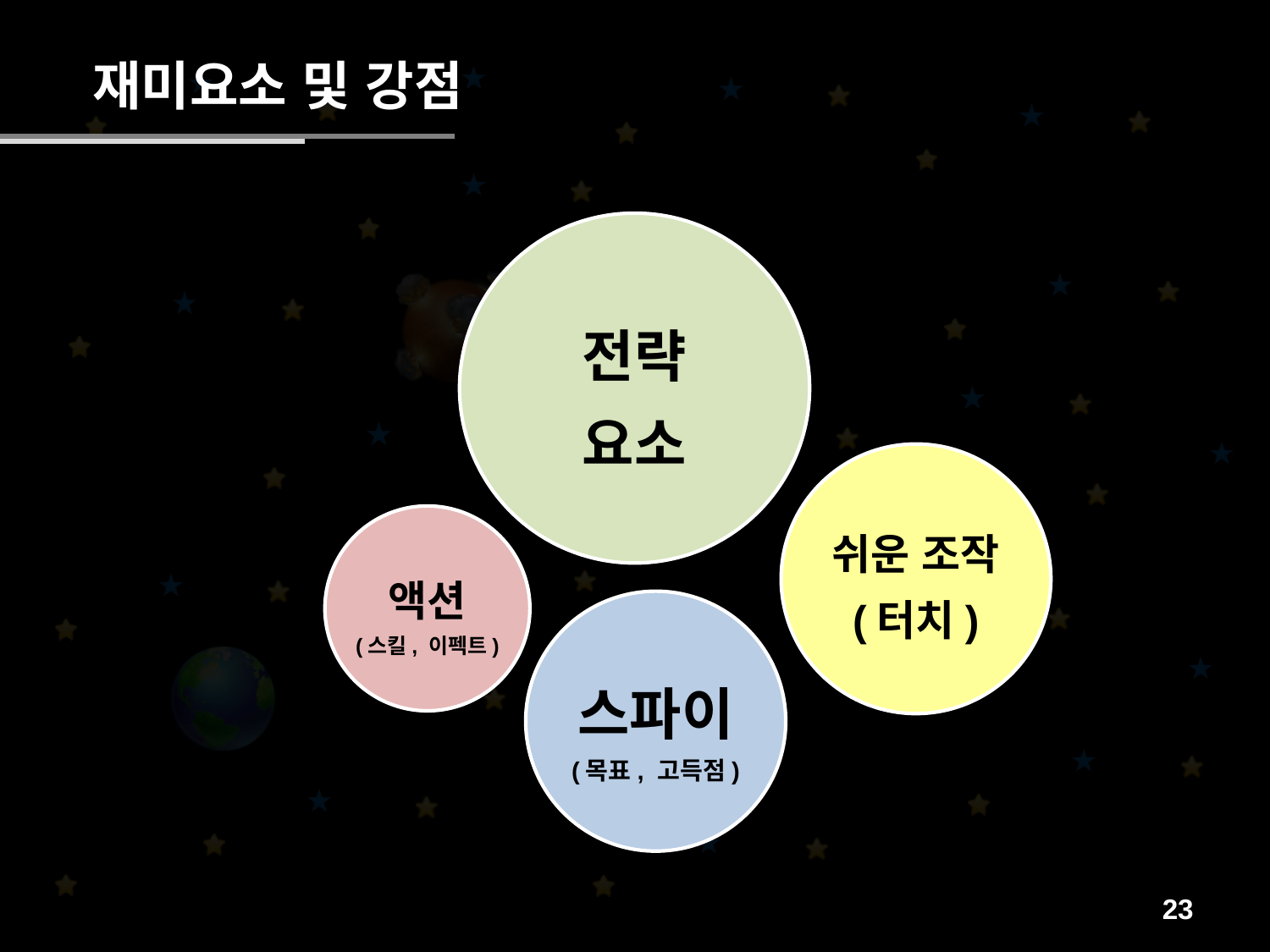

재미요소 및 강점
전략
요소
쉬운 조작
(터치)
액션
(스킬, 이펙트)
스파이
(목표, 고득점)
23